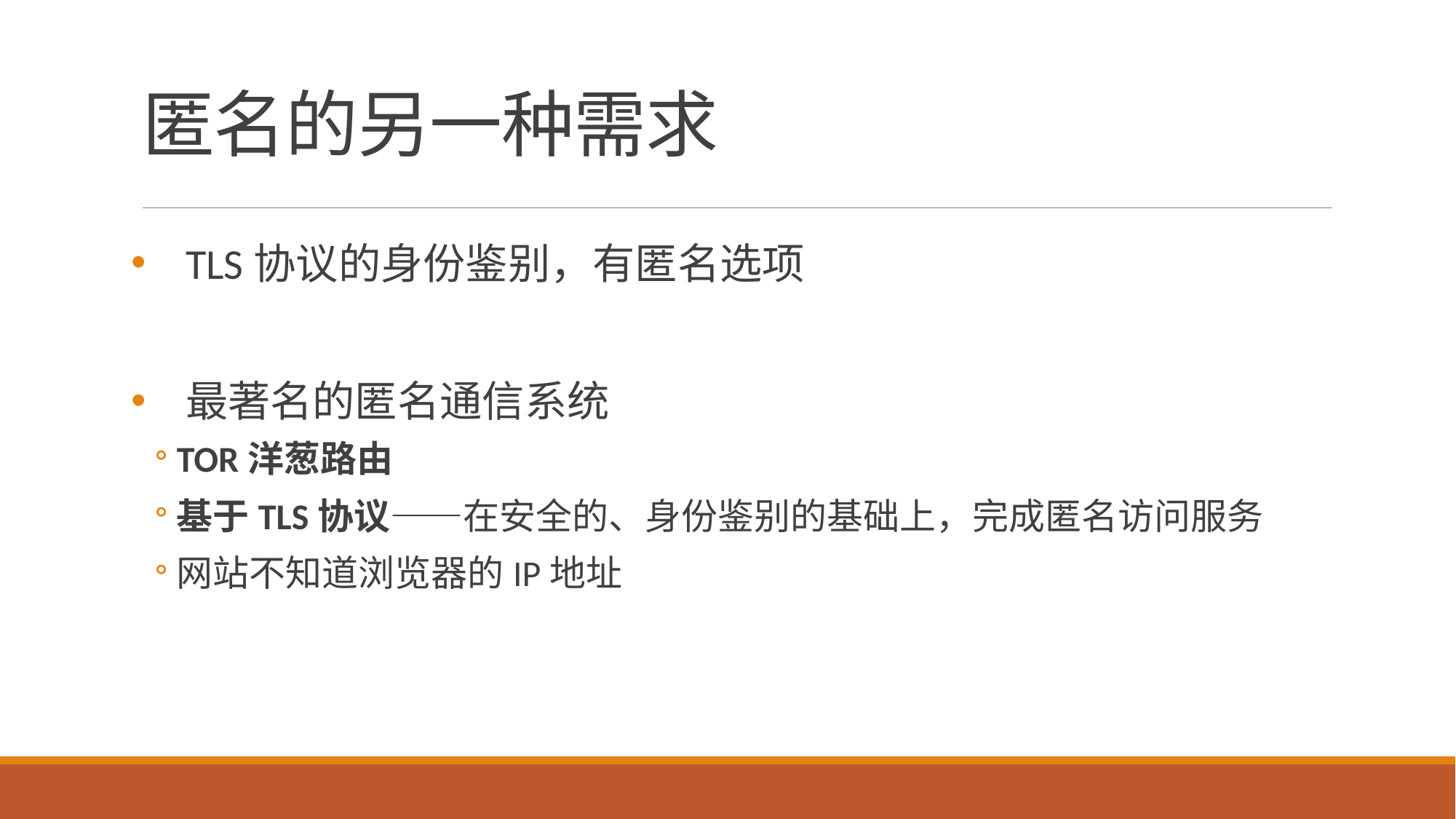

# 匿名的另一种需求
TLS协议的身份鉴别，有匿名选项

最著名的匿名通信系统
TOR洋葱路由
基于TLS协议——在安全的、身份鉴别的基础上，完成匿名访问服务
网站不知道浏览器的IP地址